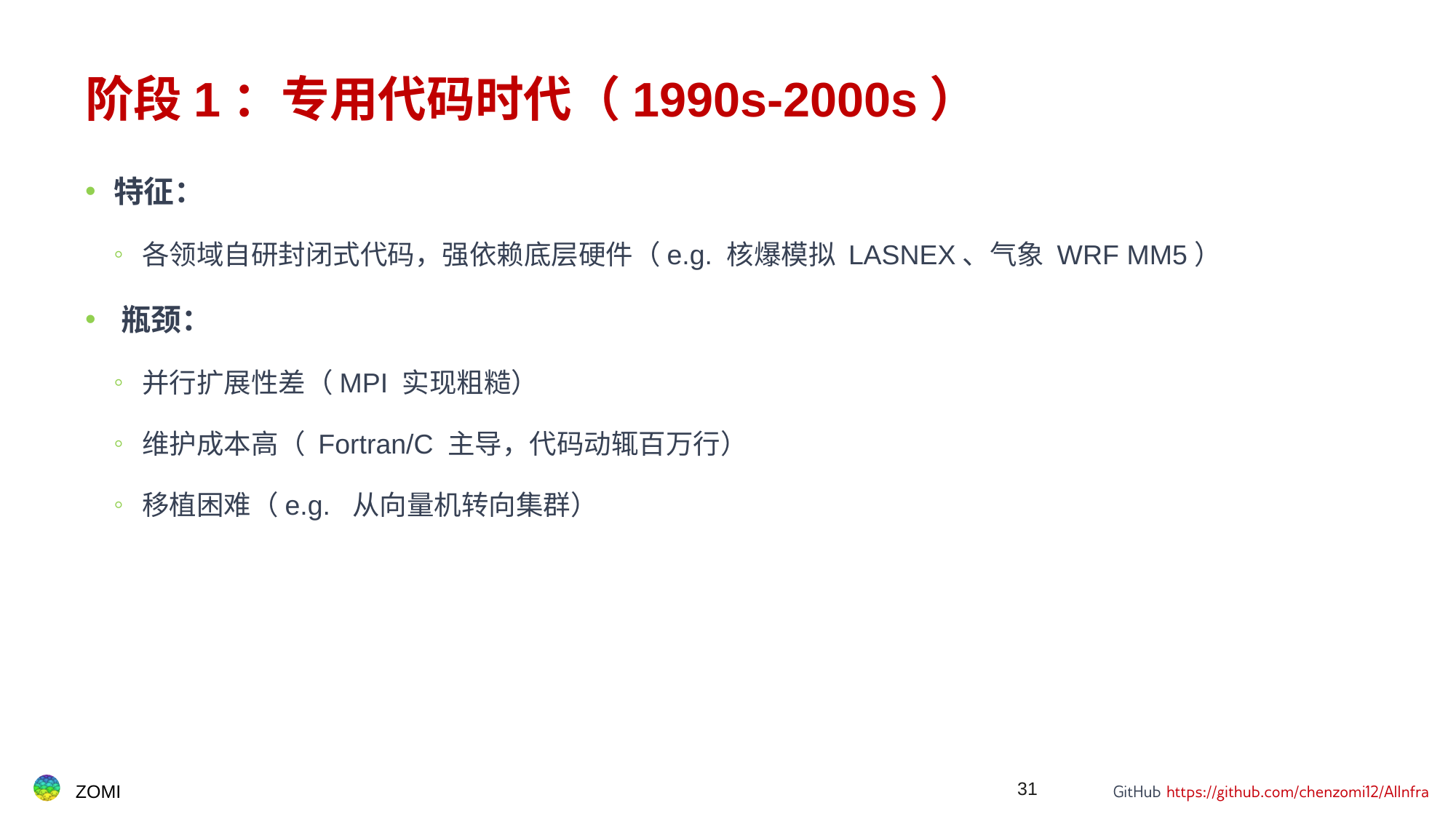

# 阶段1：专用代码时代（1990s-2000s）
特征​​：
各领域自研封闭式代码，强依赖底层硬件（e.g. 核爆模拟 LASNEX、气象 WRF MM5）
​​瓶颈​​：
并行扩展性差（MPI 实现粗糙）
维护成本高（ Fortran/C 主导，代码动辄百万行）
移植困难（e.g.  从向量机转向集群）